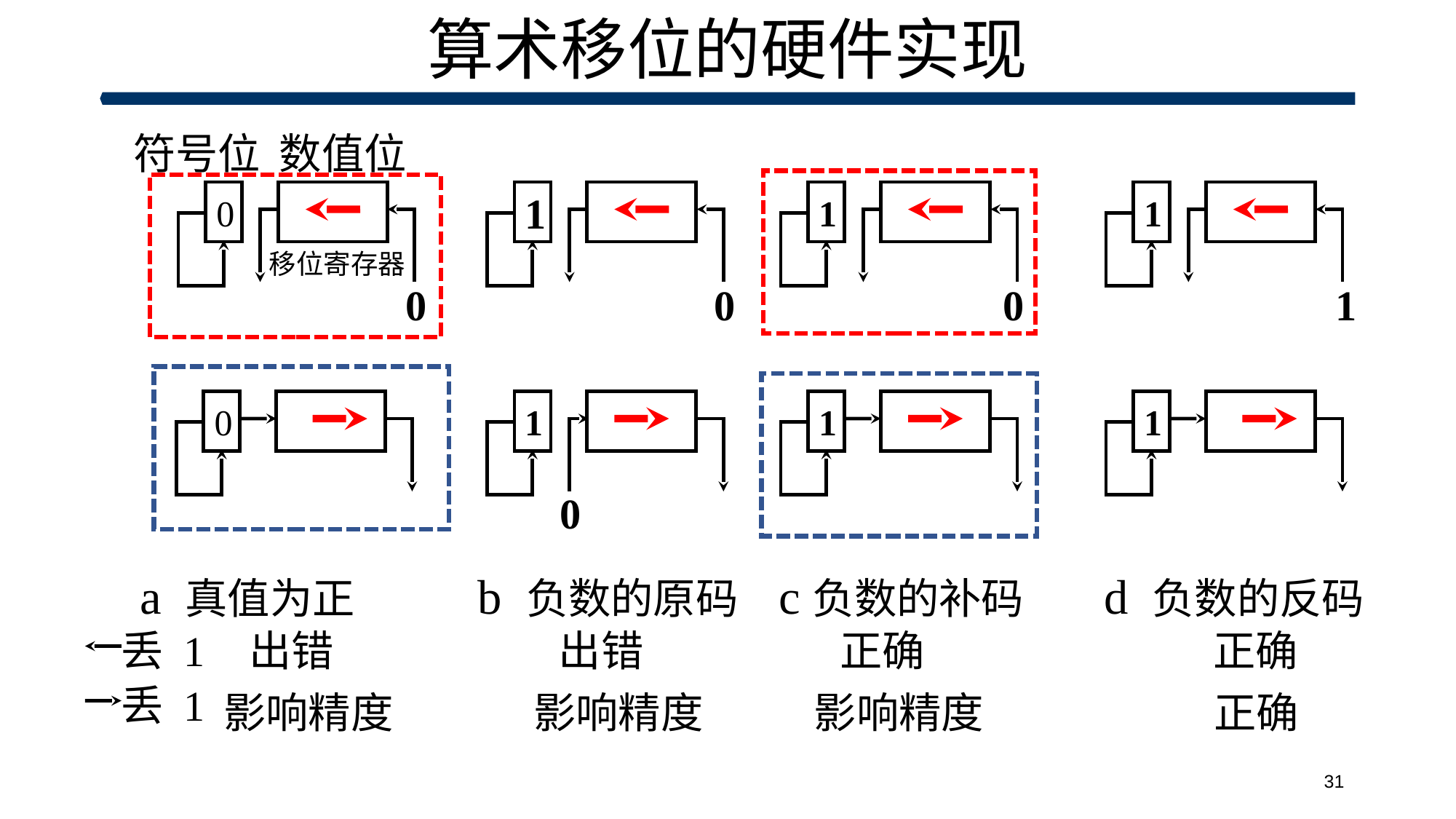

# 算术移位的硬件实现
 符号位  数值位

0

0

1

0

1

0

1

1

移位寄存器

1

0

0

1

1

a 真值为正
b 负数的原码
 c负数的补码
d 负数的反码
出错
出错
正确
正确
丢 1

丢 1

正确
影响精度
影响精度
影响精度
31